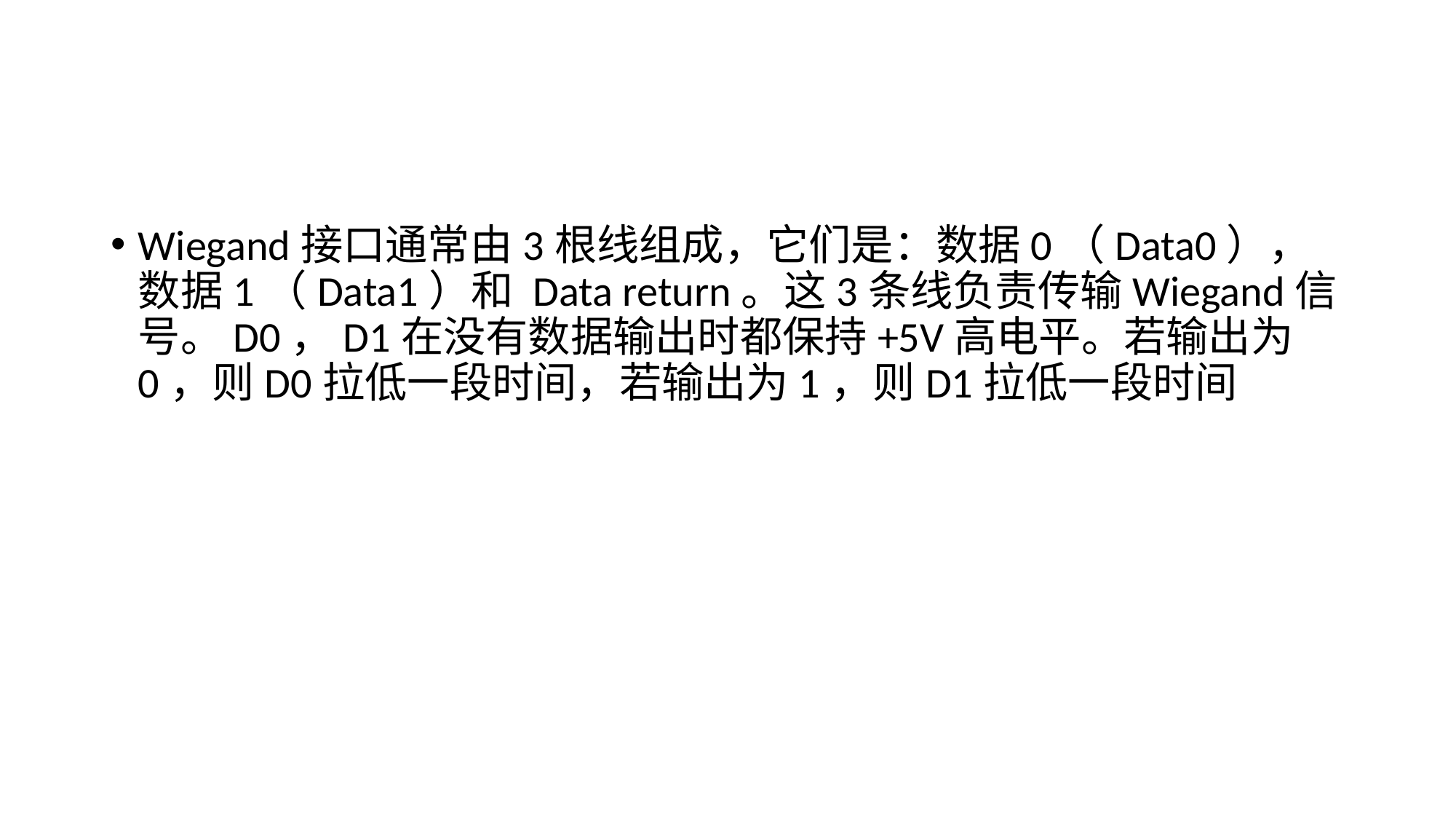

Wiegand接口通常由3根线组成，它们是：数据0（Data0），数据1（Data1）和 Data return。这3条线负责传输Wiegand信号。D0，D1在没有数据输出时都保持+5V高电平。若输出为0，则D0拉低一段时间，若输出为1，则D1拉低一段时间